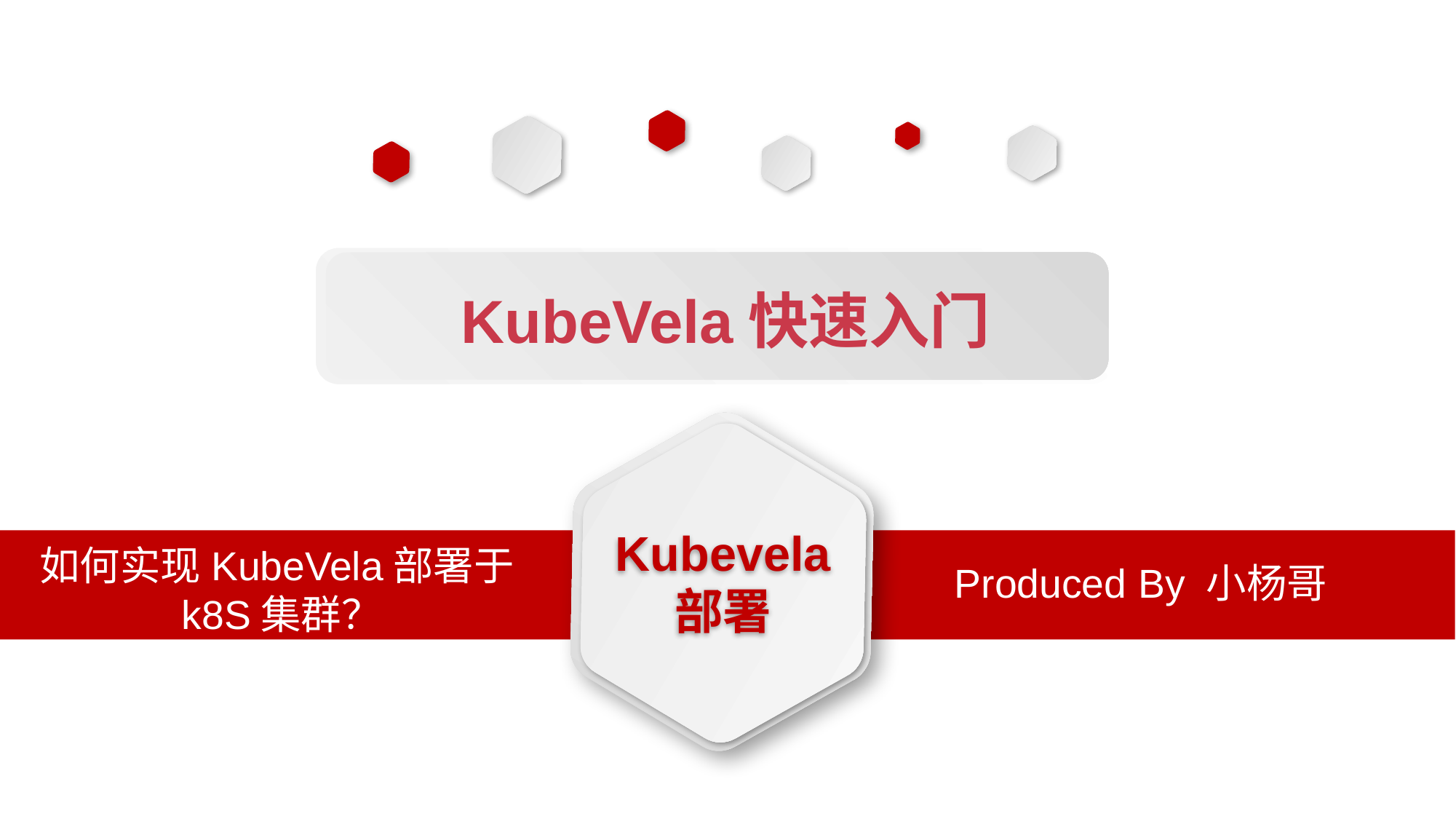

KubeVela快速入门

如何实现KubeVela部署于k8S集群？
Kubevela
部署
Produced By 小杨哥